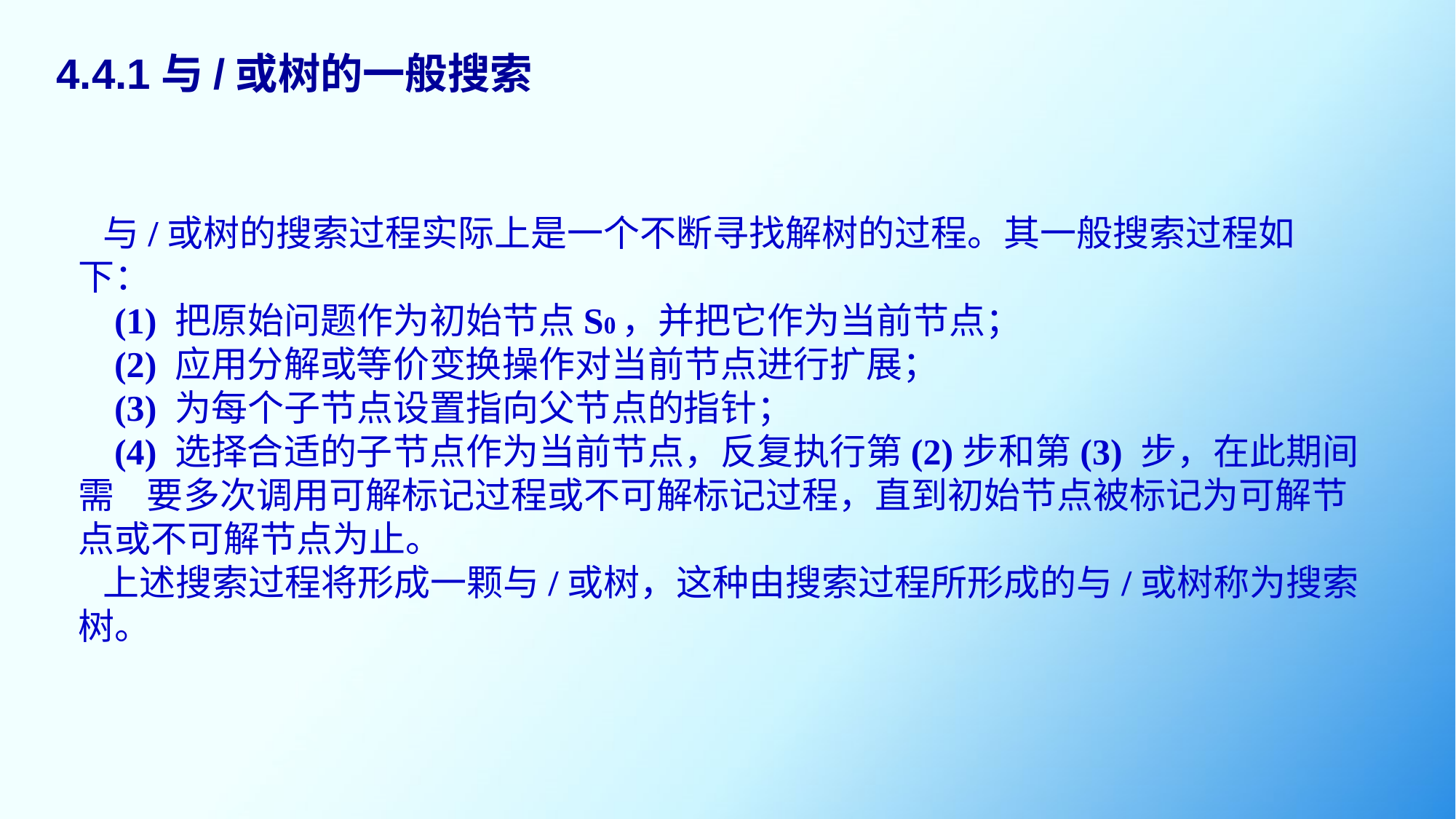

4.4.1与/或树的一般搜索
  与/或树的搜索过程实际上是一个不断寻找解树的过程。其一般搜索过程如下：
    (1) 把原始问题作为初始节点S0，并把它作为当前节点；
    (2) 应用分解或等价变换操作对当前节点进行扩展；
    (3) 为每个子节点设置指向父节点的指针；
    (4) 选择合适的子节点作为当前节点，反复执行第(2)步和第(3) 步，在此期间需    要多次调用可解标记过程或不可解标记过程，直到初始节点被标记为可解节点或不可解节点为止。
  上述搜索过程将形成一颗与/或树，这种由搜索过程所形成的与/或树称为搜索树。